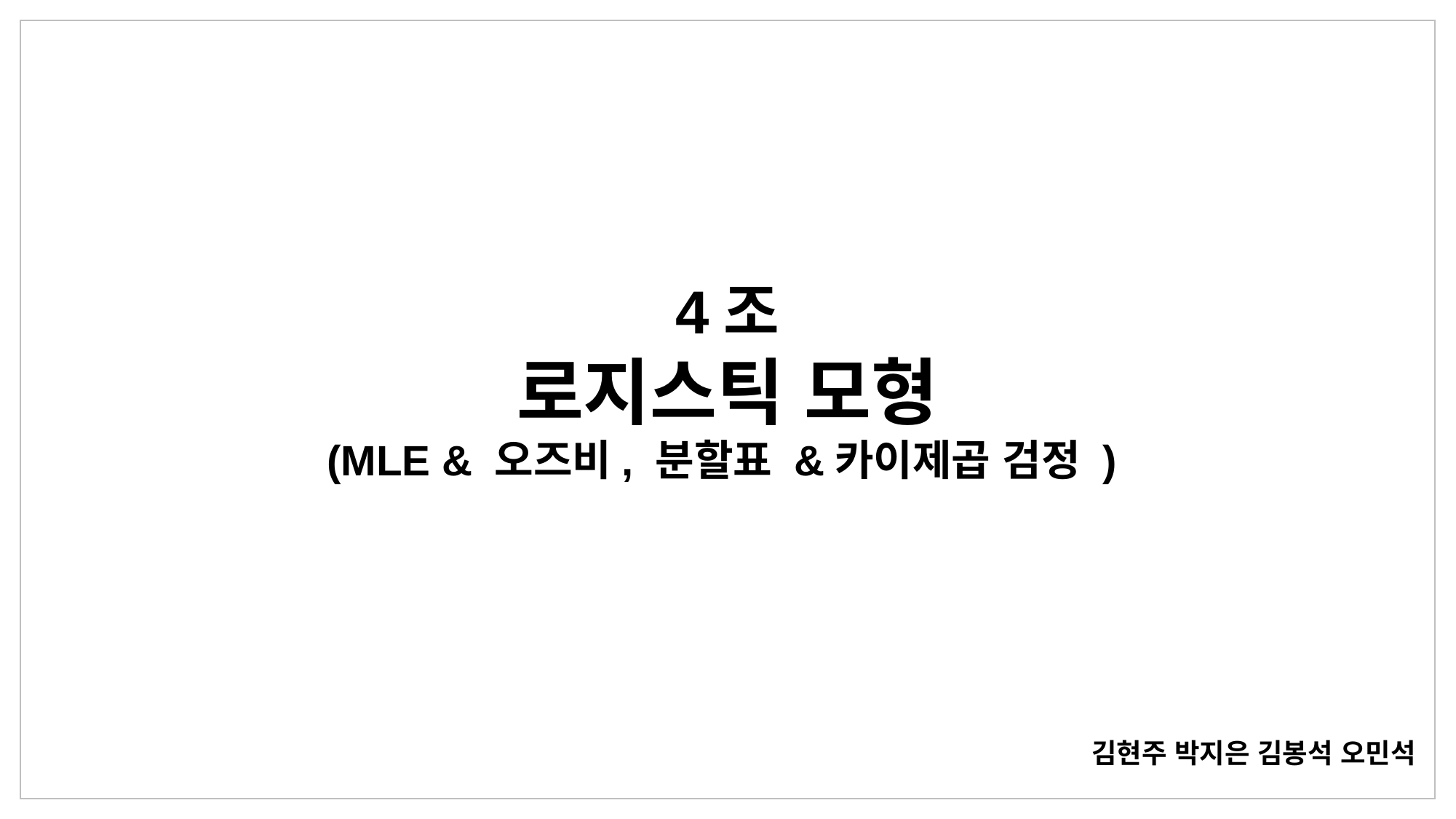

4조
로지스틱 모형
(MLE & 오즈비, 분할표 &카이제곱 검정 )
김현주 박지은 김봉석 오민석